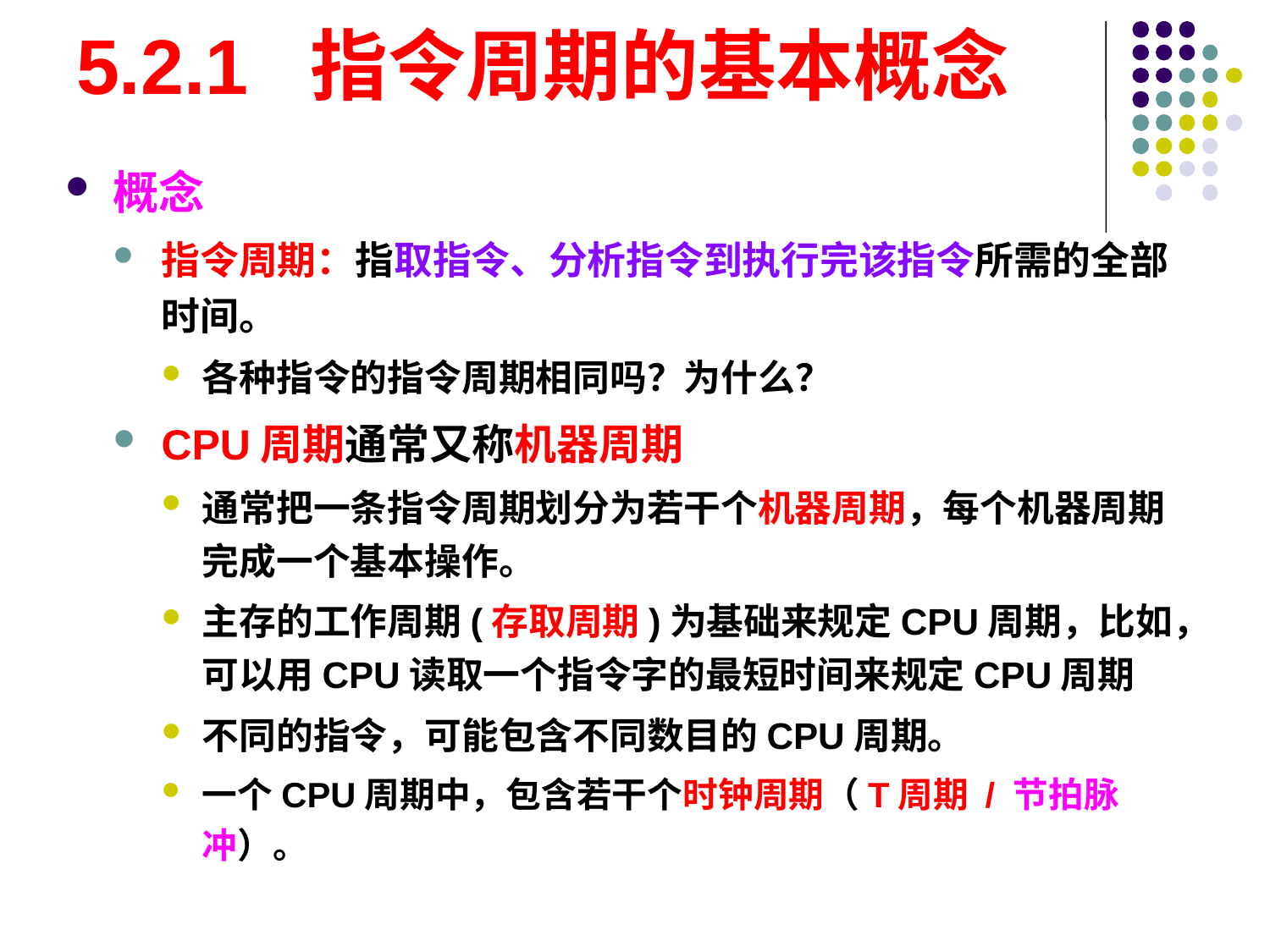

# 5.2.1  指令周期的基本概念
概念
指令周期：指取指令、分析指令到执行完该指令所需的全部时间。
各种指令的指令周期相同吗？为什么？
CPU周期通常又称机器周期
通常把一条指令周期划分为若干个机器周期，每个机器周期完成一个基本操作。
主存的工作周期(存取周期)为基础来规定CPU周期，比如，可以用CPU读取一个指令字的最短时间来规定CPU周期
不同的指令，可能包含不同数目的CPU周期。
一个CPU周期中，包含若干个时钟周期（T周期 / 节拍脉冲）。

9